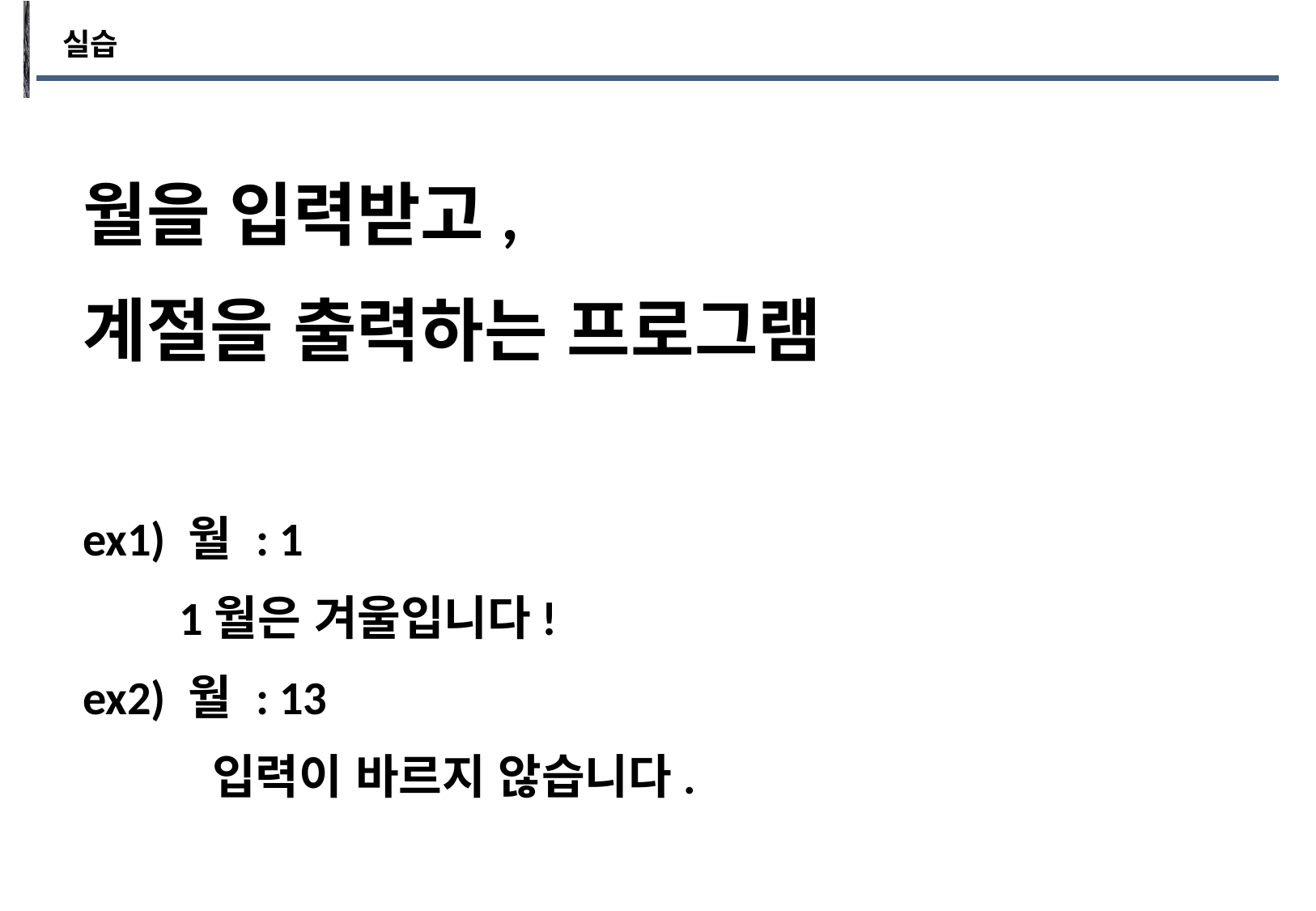

실습

월을 입력받고,
계절을 출력하는 프로그램

ex1) 월 : 1
         1월은 겨울입니다!
ex2) 월 : 13
         입력이 바르지 않습니다.